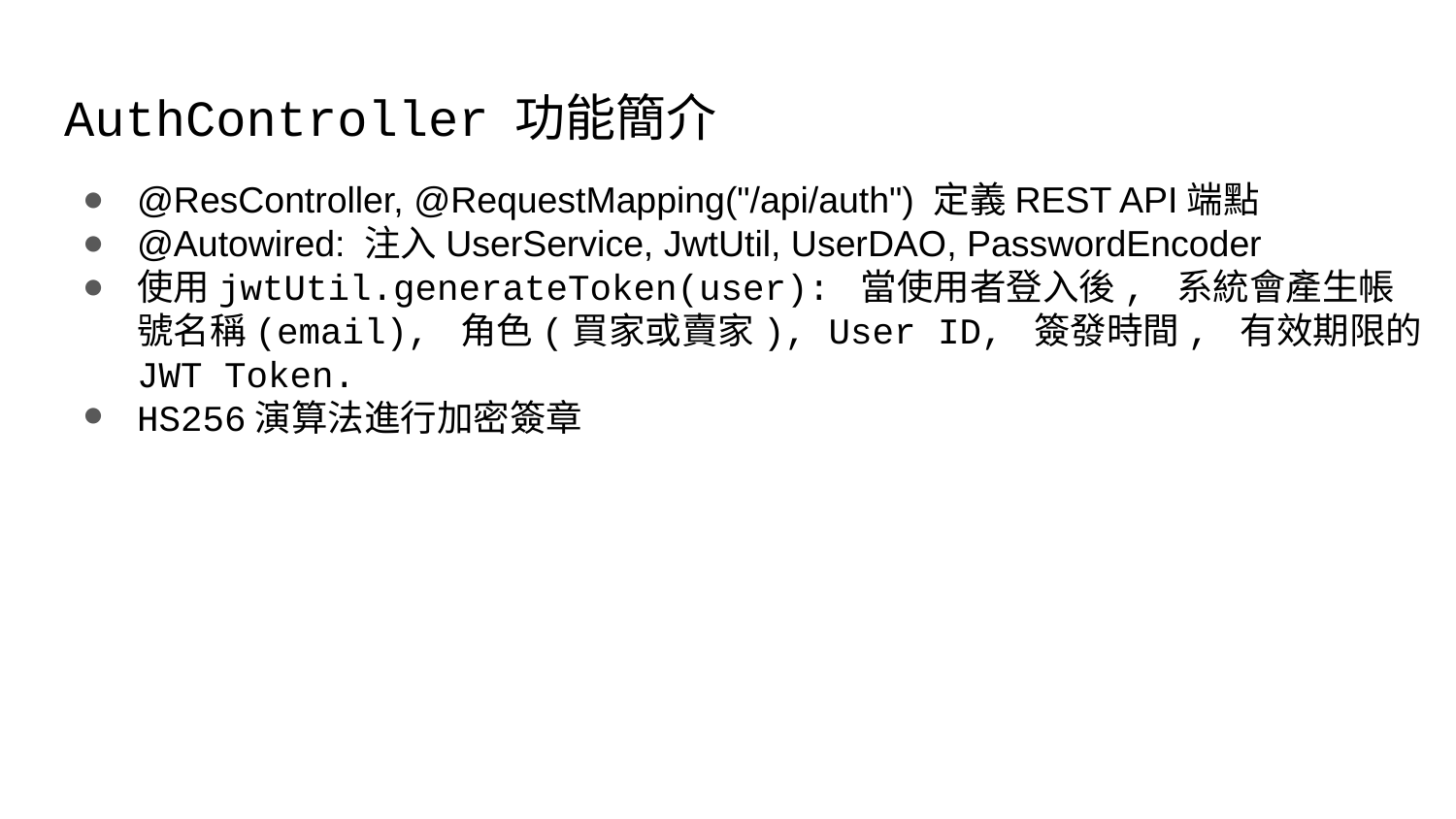

# AuthController 功能簡介
@ResController, @RequestMapping("/api/auth") 定義REST API端點
@Autowired: 注入UserService, JwtUtil, UserDAO, PasswordEncoder
使用jwtUtil.generateToken(user): 當使用者登入後, 系統會產生帳號名稱(email), 角色(買家或賣家), User ID, 簽發時間, 有效期限的JWT Token.
HS256演算法進行加密簽章